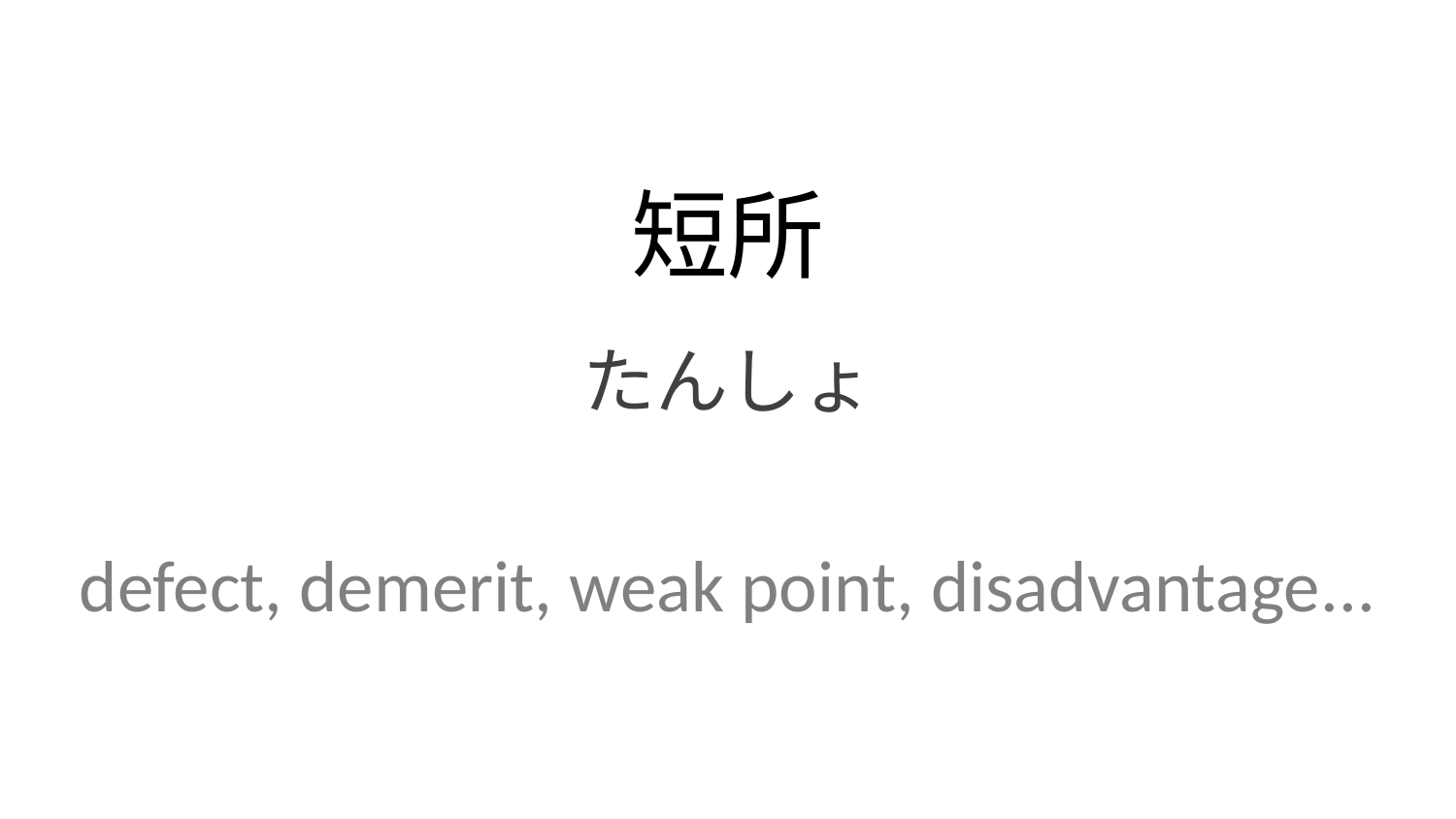

短所

たんしょ
defect, demerit, weak point, disadvantage...